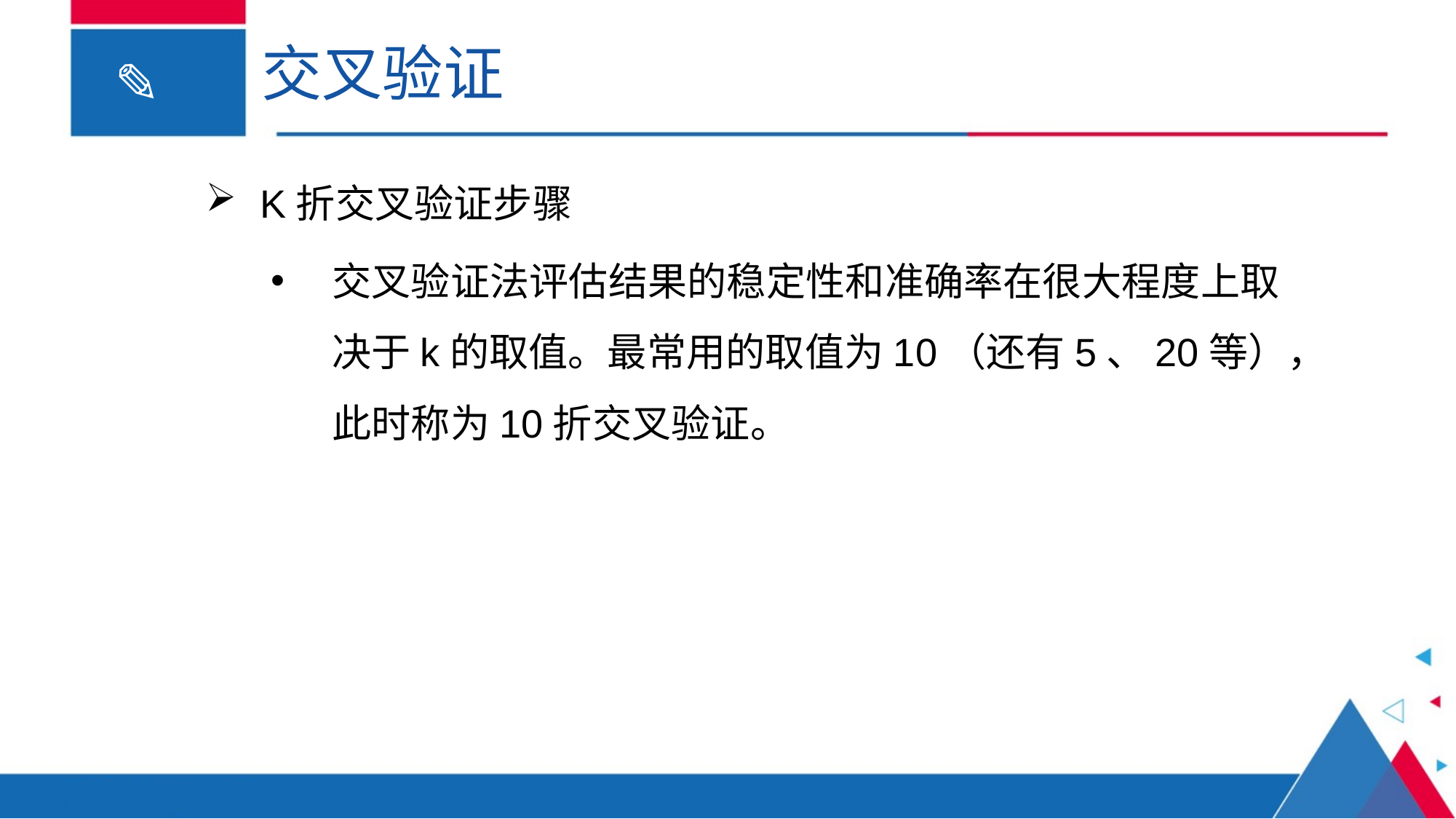

# 交叉验证
K折交叉验证步骤
交叉验证法评估结果的稳定性和准确率在很大程度上取决于k的取值。最常用的取值为10（还有5、20等），此时称为10折交叉验证。